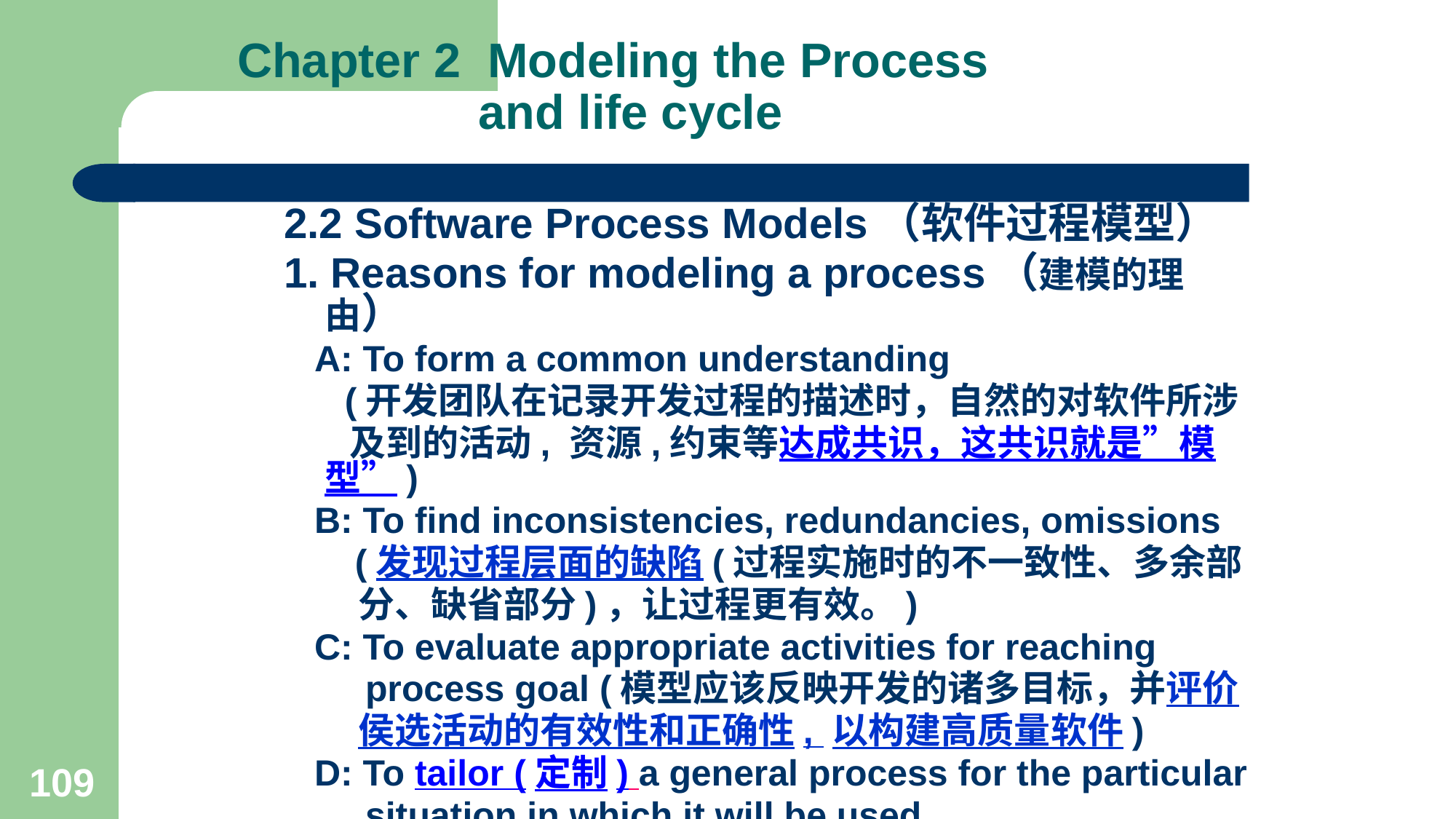

# Chapter 2  Modeling the Process and life cycle
2.2 Software Process Models（软件过程模型）
1. Reasons for modeling a process（建模的理由）
   A: To form a common understanding
      (开发团队在记录开发过程的描述时，自然的对软件所涉
       及到的活动, 资源,约束等达成共识，这共识就是”模型”)
   B: To find inconsistencies, redundancies, omissions
       (发现过程层面的缺陷(过程实施时的不一致性、多余部
        分、缺省部分)，让过程更有效。)
   C: To evaluate appropriate activities for reaching
        process goal (模型应该反映开发的诸多目标，并评价
        侯选活动的有效性和正确性, 以构建高质量软件)
   D: To tailor (定制) a general process for the particular
        situation in which it will be used
109